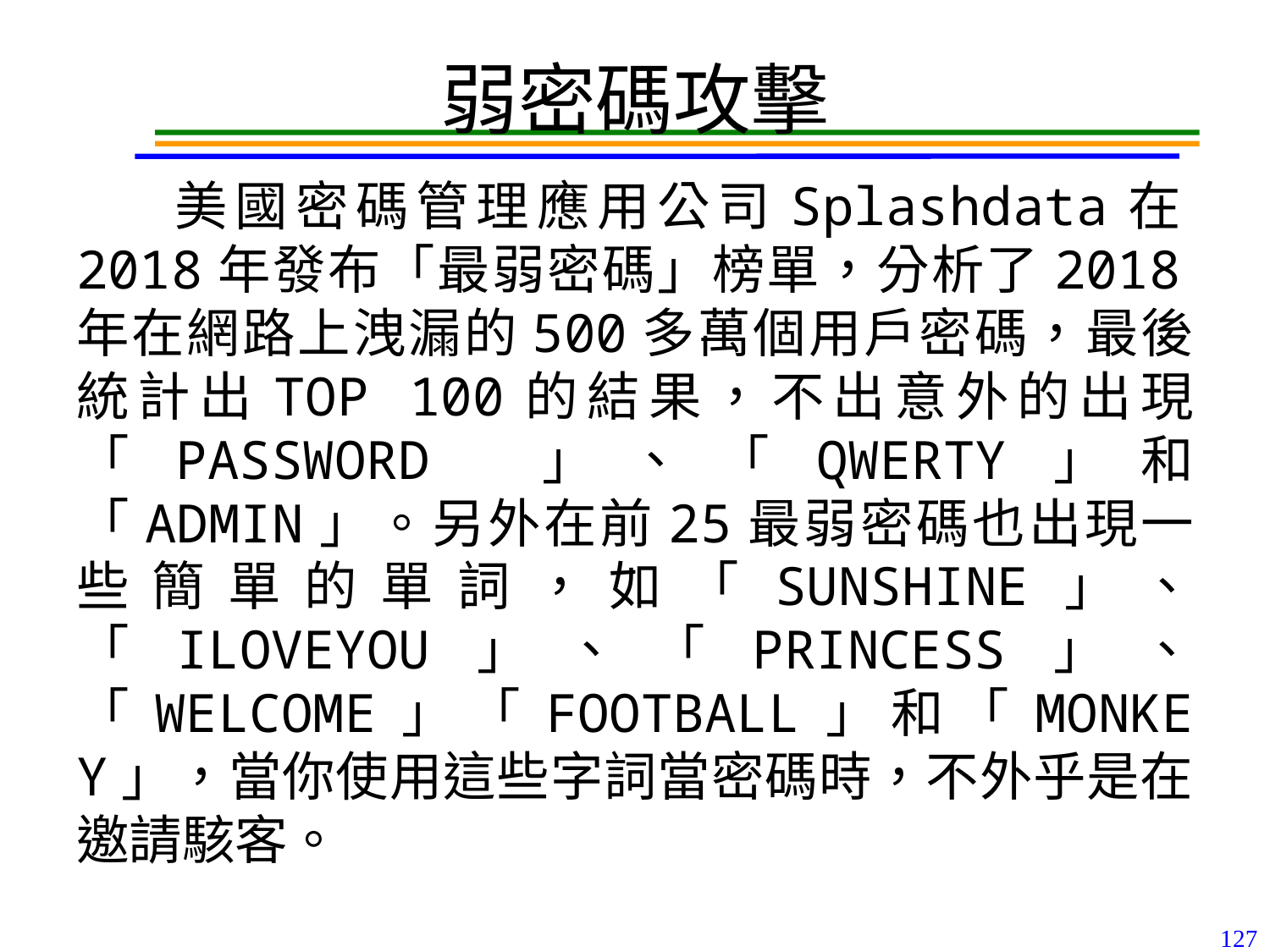

# 弱密碼攻擊
美國密碼管理應用公司Splashdata在2018年發布「最弱密碼」榜單，分析了2018年在網路上洩漏的500多萬個用戶密碼，最後統計出TOP 100的結果，不出意外的出現「PASSWORD 」、「QWERTY」和「ADMIN」。另外在前25最弱密碼也出現一些簡單的單詞，如「SUNSHINE」、「ILOVEYOU」、「PRINCESS」、「WELCOME」「FOOTBALL」和「MONKEY」，當你使用這些字詞當密碼時，不外乎是在邀請駭客。

127